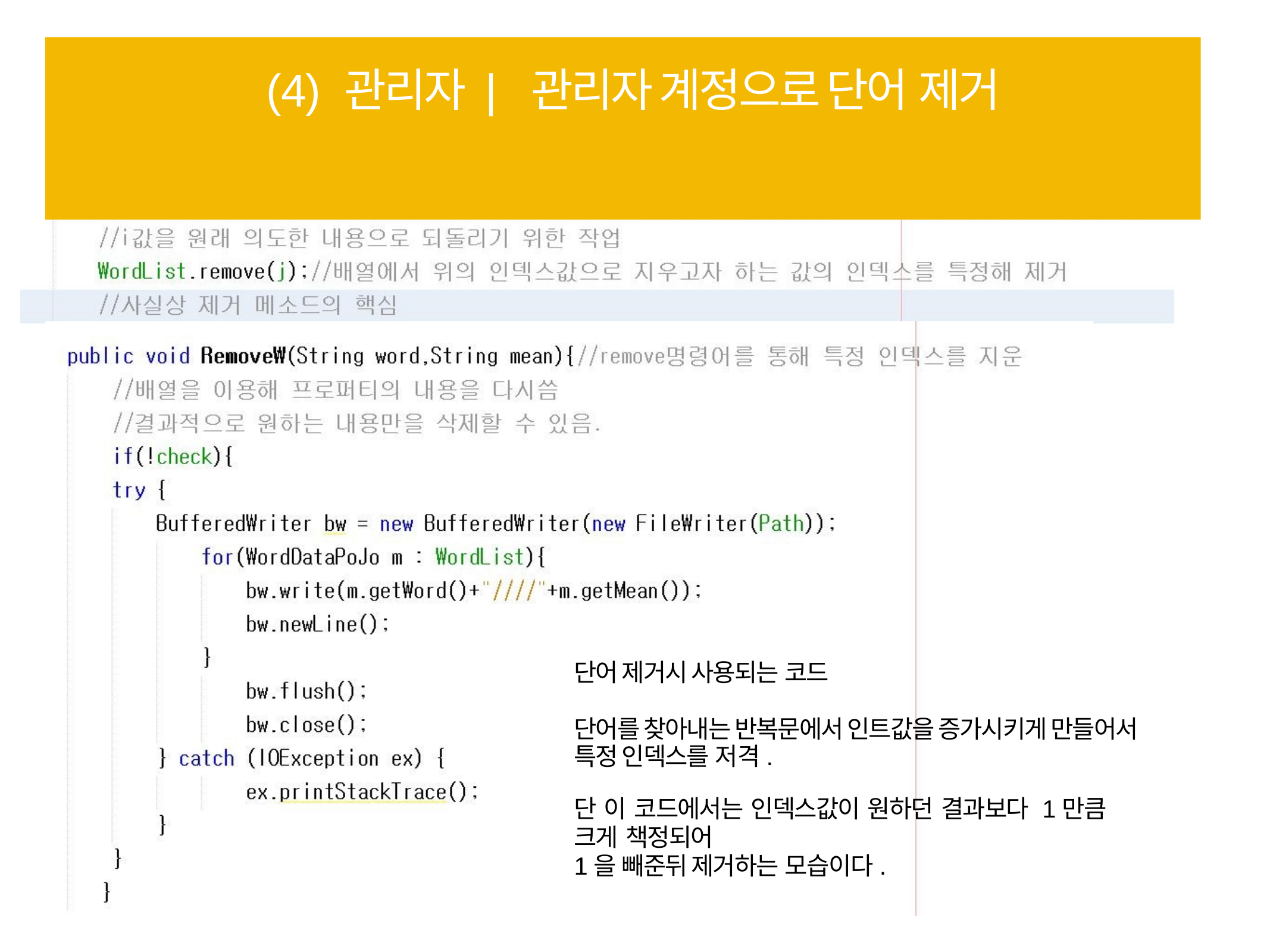

# (4) 관리자 | 관리자 계정으로 단어 제거

단어 제거시 사용되는 코드

단어를 찾아내는 반복문에서 인트값을 증가시키게 만들어서  특정 인덱스를 저격.
단 이 코드에서는 인덱스값이 원하던 결과보다 1만큼 크게 책정되어
1을 빼준뒤 제거하는 모습이다.